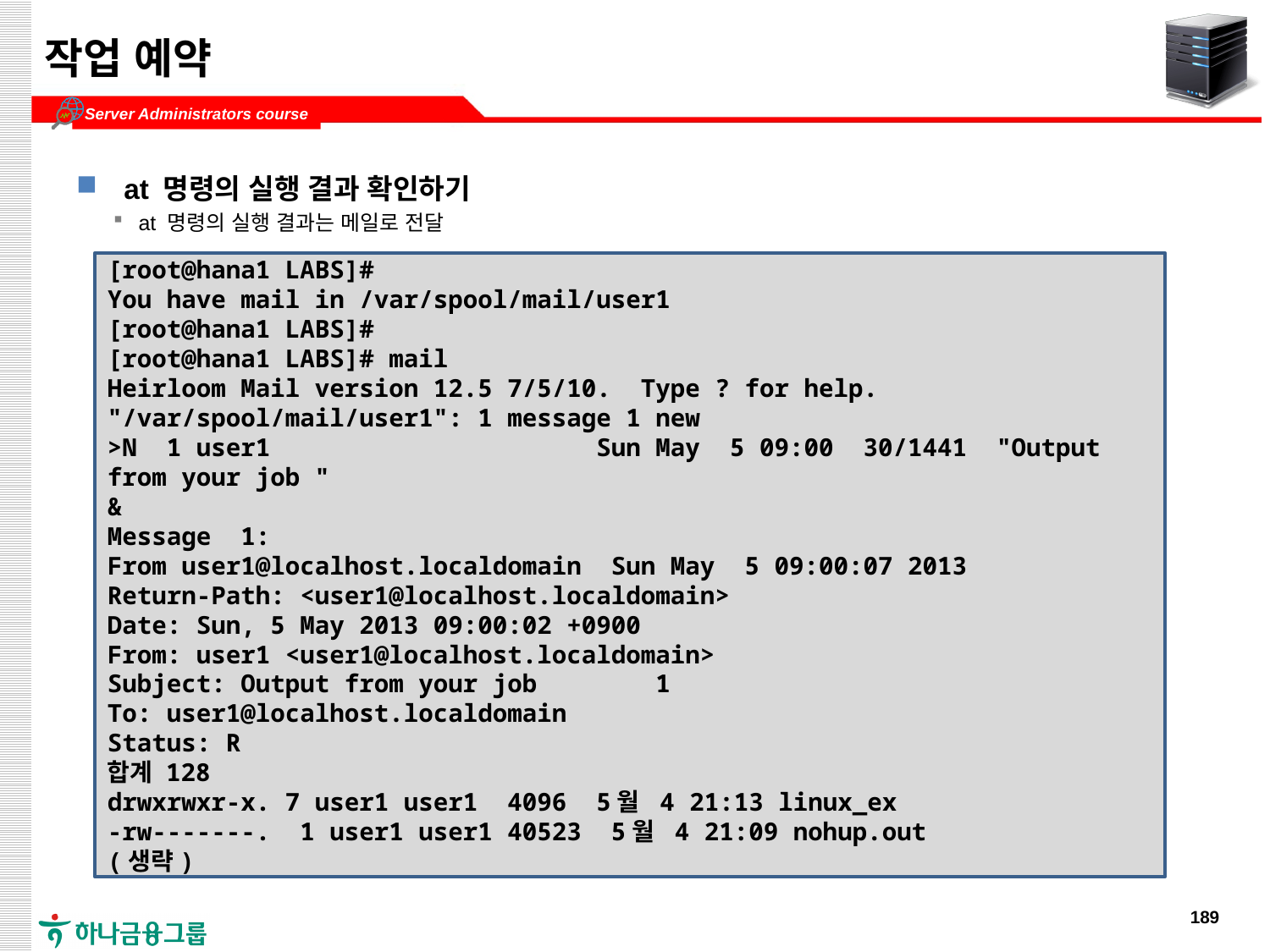

# 작업 예약
at 명령의 실행 결과 확인하기
at 명령의 실행 결과는 메일로 전달

[root@hana1 LABS]#
You have mail in /var/spool/mail/user1
[root@hana1 LABS]#
[root@hana1 LABS]# mail
Heirloom Mail version 12.5 7/5/10.  Type ? for help.
"/var/spool/mail/user1": 1 message 1 new
>N  1 user1                      Sun May  5 09:00  30/1441  "Output from your job "
&
Message  1:
From user1@localhost.localdomain  Sun May  5 09:00:07 2013
Return-Path: <user1@localhost.localdomain>
Date: Sun, 5 May 2013 09:00:02 +0900
From: user1 <user1@localhost.localdomain>
Subject: Output from your job        1
To: user1@localhost.localdomain
Status: R
합계 128
drwxrwxr-x. 7 user1 user1  4096  5월  4 21:13 linux_ex
-rw-------.  1 user1 user1 40523  5월  4 21:09 nohup.out
(생략)